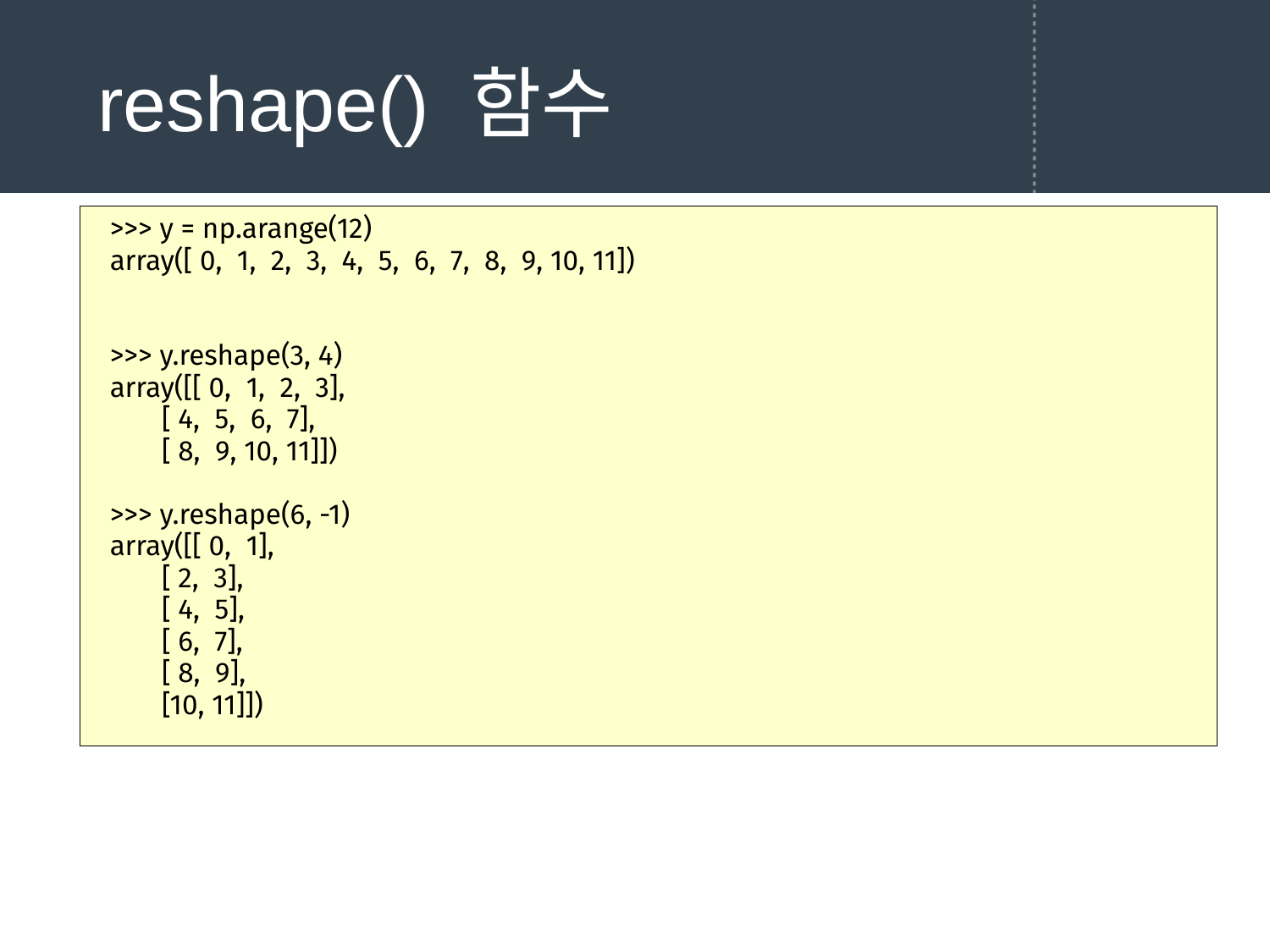

# reshape() 함수
>>> y = np.arange(12)
array([ 0,  1,  2,  3,  4,  5,  6,  7,  8,  9, 10, 11])

>>> y.reshape(3, 4)
array([[ 0,  1,  2,  3],
       [ 4,  5,  6,  7],
       [ 8,  9, 10, 11]])

>>> y.reshape(6, -1)
array([[ 0,  1],
       [ 2,  3],
       [ 4,  5],
       [ 6,  7],
       [ 8,  9],
       [10, 11]])